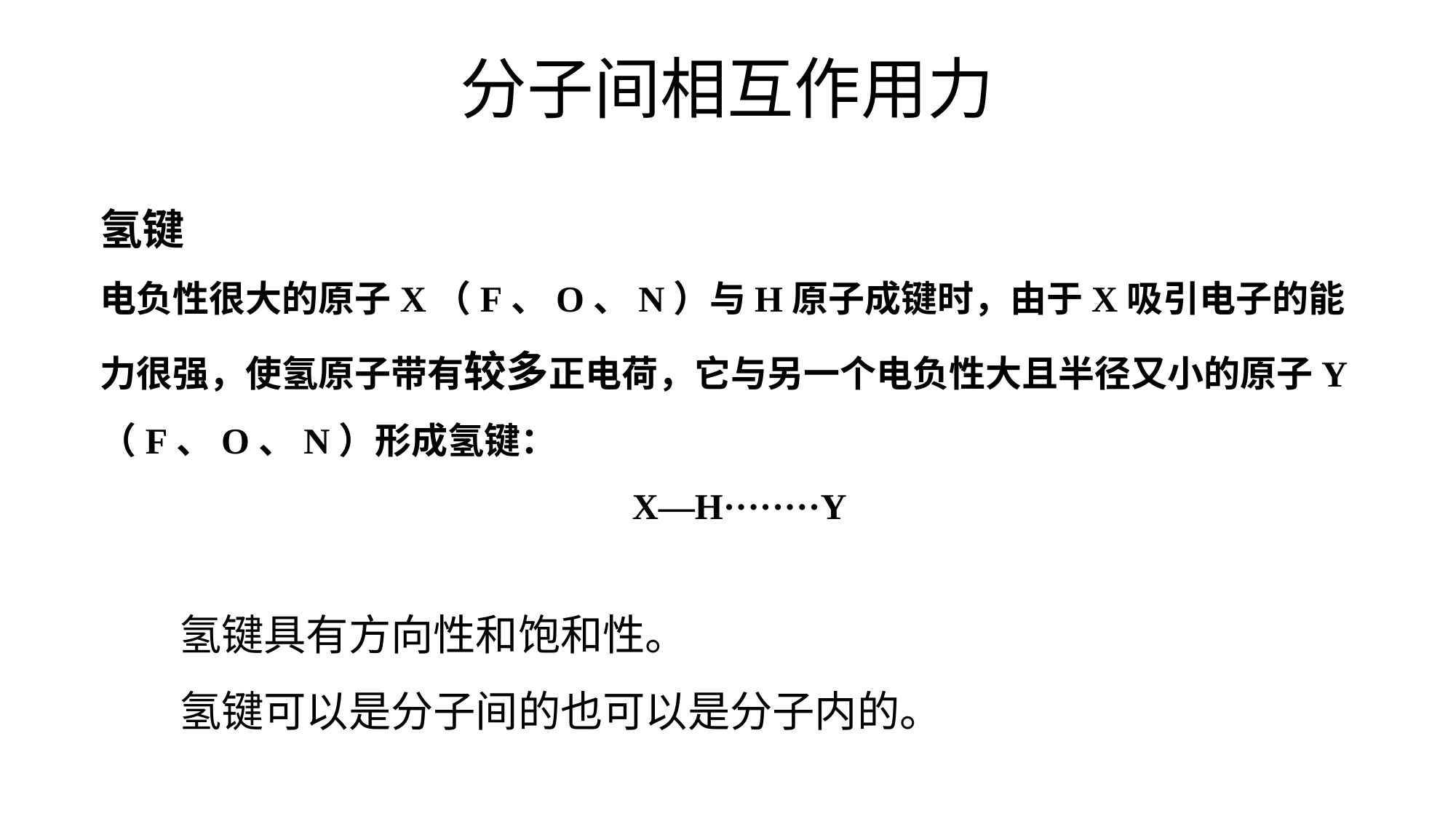

分子间相互作用力
氢键
电负性很大的原子X（F、O、N）与H原子成键时，由于X吸引电子的能力很强，使氢原子带有较多正电荷，它与另一个电负性大且半径又小的原子Y （F、O、N）形成氢键：
X—H········Y
氢键具有方向性和饱和性。
氢键可以是分子间的也可以是分子内的。